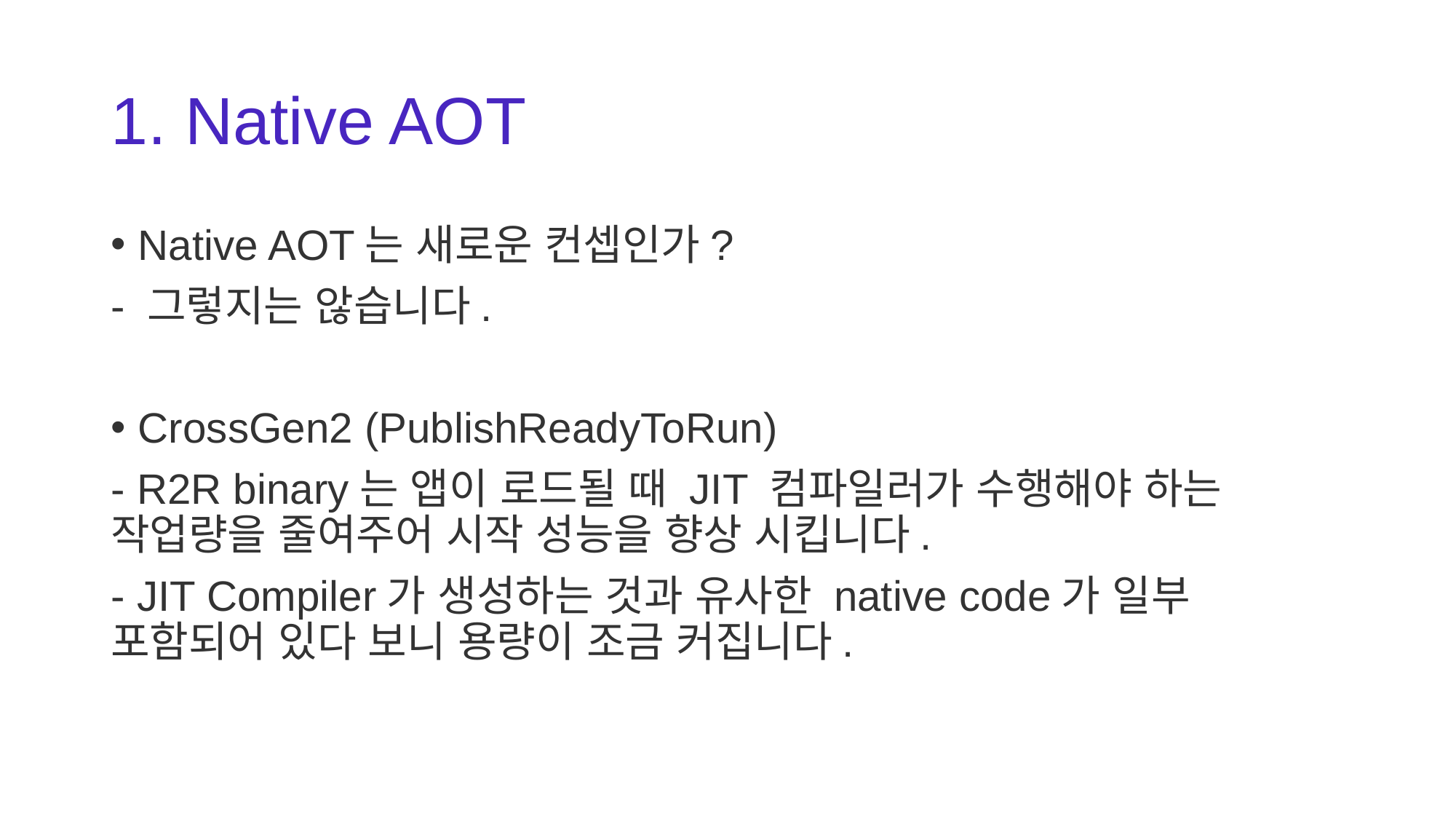

# 1. Native AOT
Native AOT는 새로운 컨셉인가?
- 그렇지는 않습니다.

CrossGen2 (PublishReadyToRun)
- R2R binary는 앱이 로드될 때 JIT 컴파일러가 수행해야 하는 작업량을 줄여주어 시작 성능을 향상 시킵니다.
- JIT Compiler가 생성하는 것과 유사한 native code가 일부 포함되어 있다 보니 용량이 조금 커집니다.